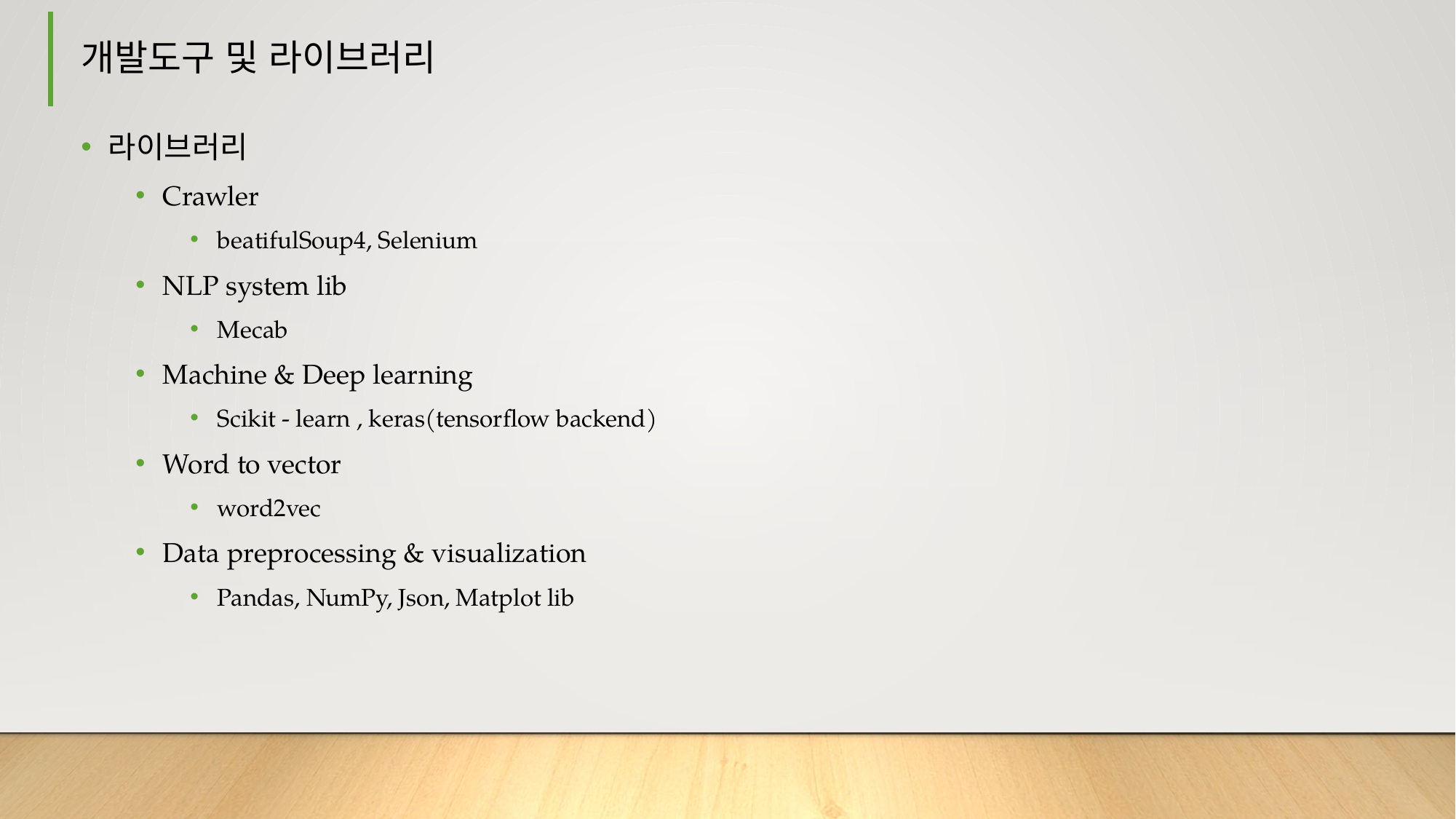

# 개발도구 및 라이브러리
라이브러리
Crawler
beatifulSoup4, Selenium
NLP system lib
Mecab
Machine & Deep learning
Scikit - learn , keras(tensorflow backend)
Word to vector
word2vec
Data preprocessing & visualization
Pandas, NumPy, Json, Matplot lib